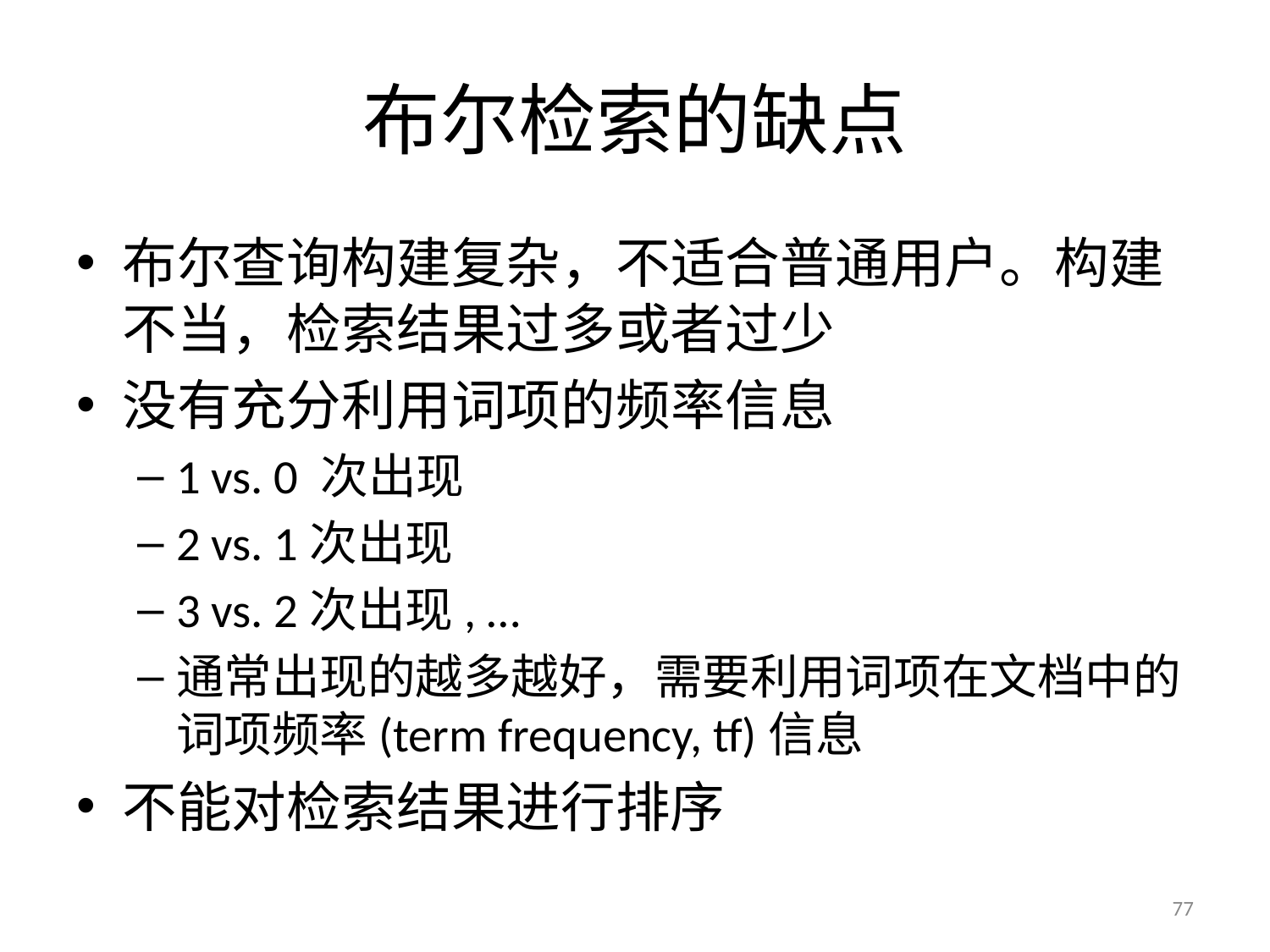

# 布尔检索的缺点
布尔查询构建复杂，不适合普通用户。构建不当，检索结果过多或者过少
没有充分利用词项的频率信息
1 vs. 0 次出现
2 vs. 1次出现
3 vs. 2次出现, …
通常出现的越多越好，需要利用词项在文档中的词项频率(term frequency, tf)信息
不能对检索结果进行排序
77